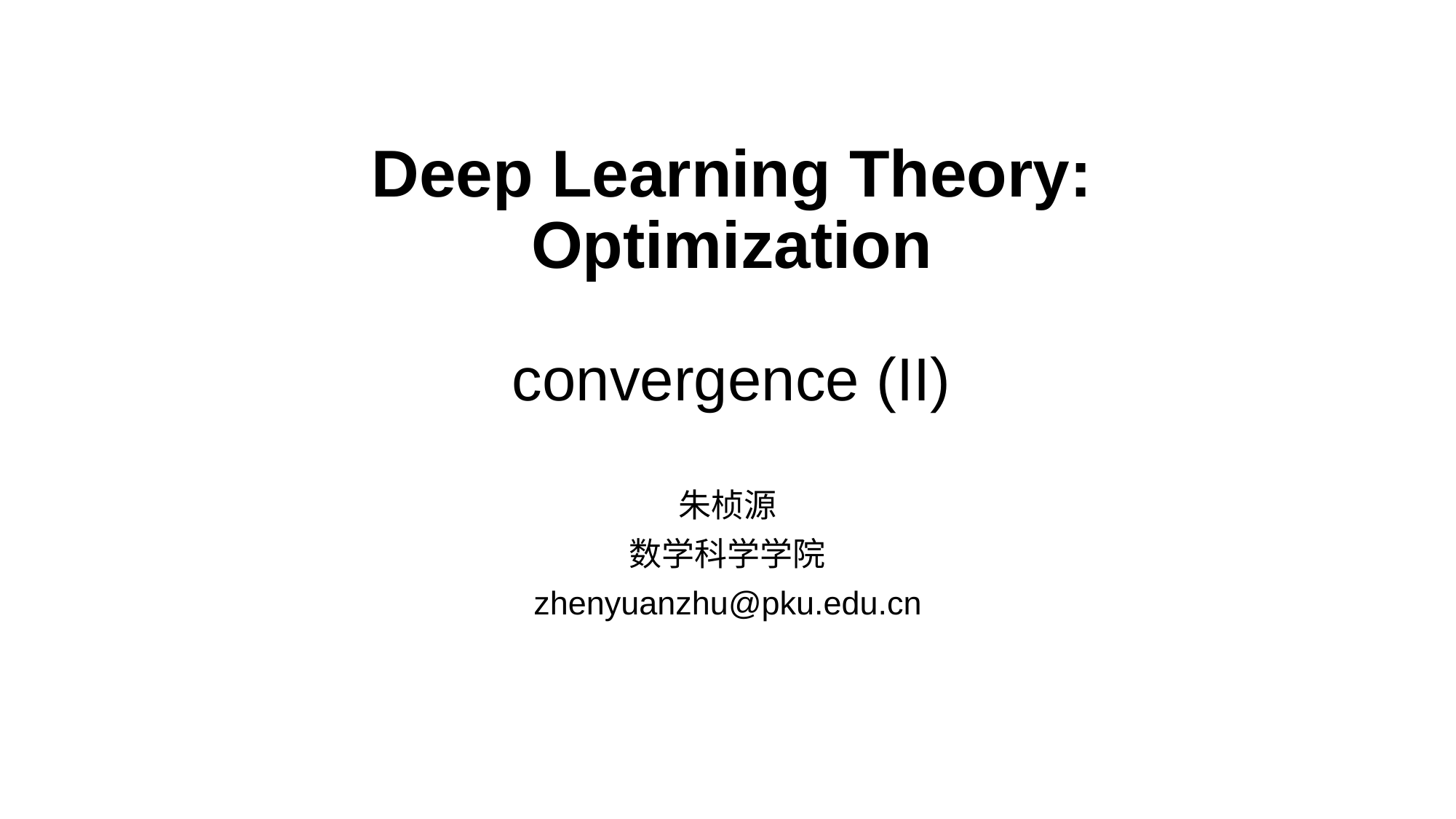

# Deep Learning Theory: Optimization convergence (II)

朱桢源
数学科学学院
zhenyuanzhu@pku.edu.cn